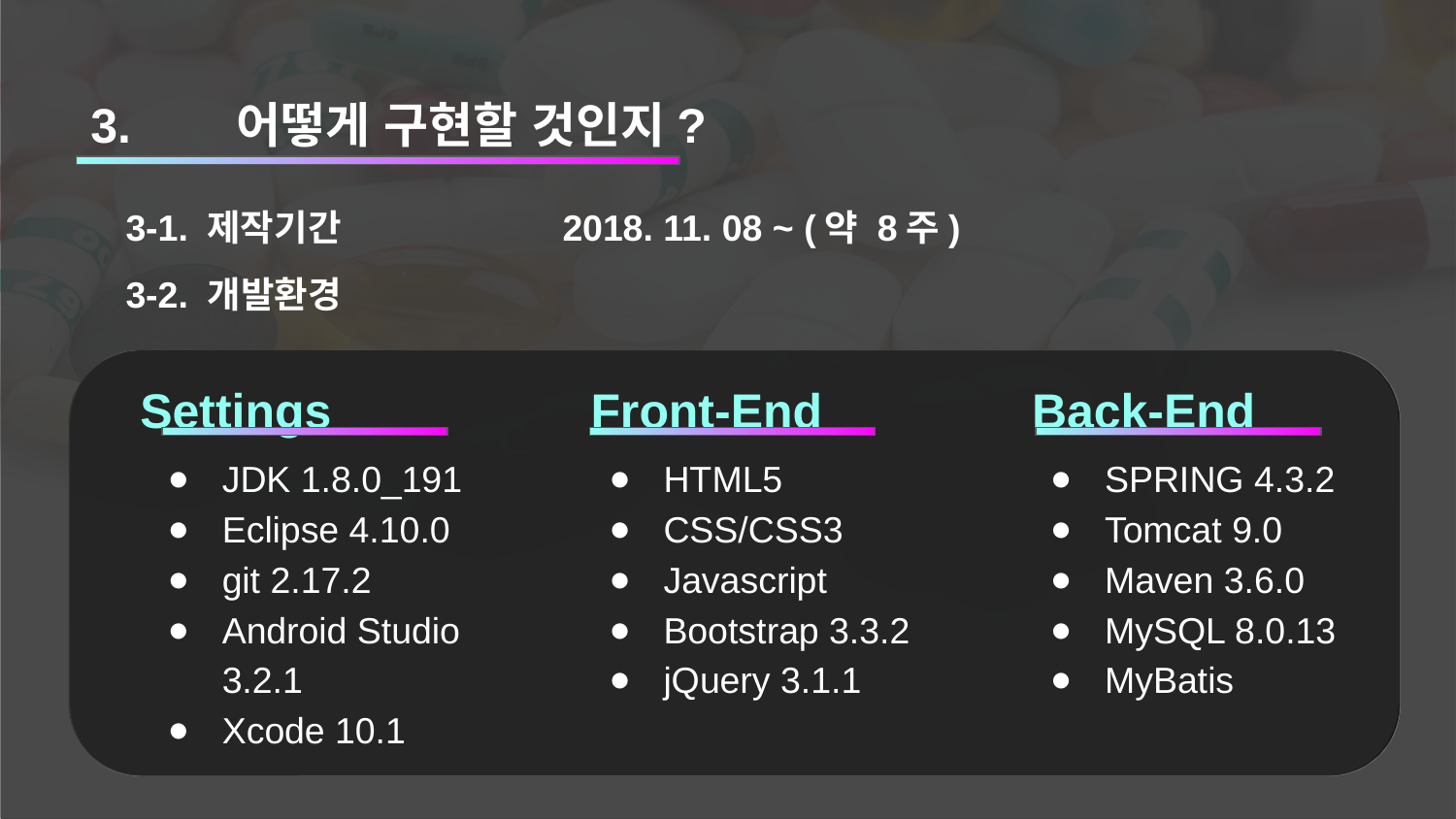

3.	어떻게 구현할 것인지?

3-1. 제작기간		2018. 11. 08 ~ (약 8주)
3-2. 개발환경
Settings
Front-End
Back-End

JDK 1.8.0_191
Eclipse 4.10.0
git 2.17.2
Android Studio 3.2.1
Xcode 10.1
HTML5
CSS/CSS3
Javascript
Bootstrap 3.3.2
jQuery 3.1.1
SPRING 4.3.2
Tomcat 9.0
Maven 3.6.0
MySQL 8.0.13
MyBatis